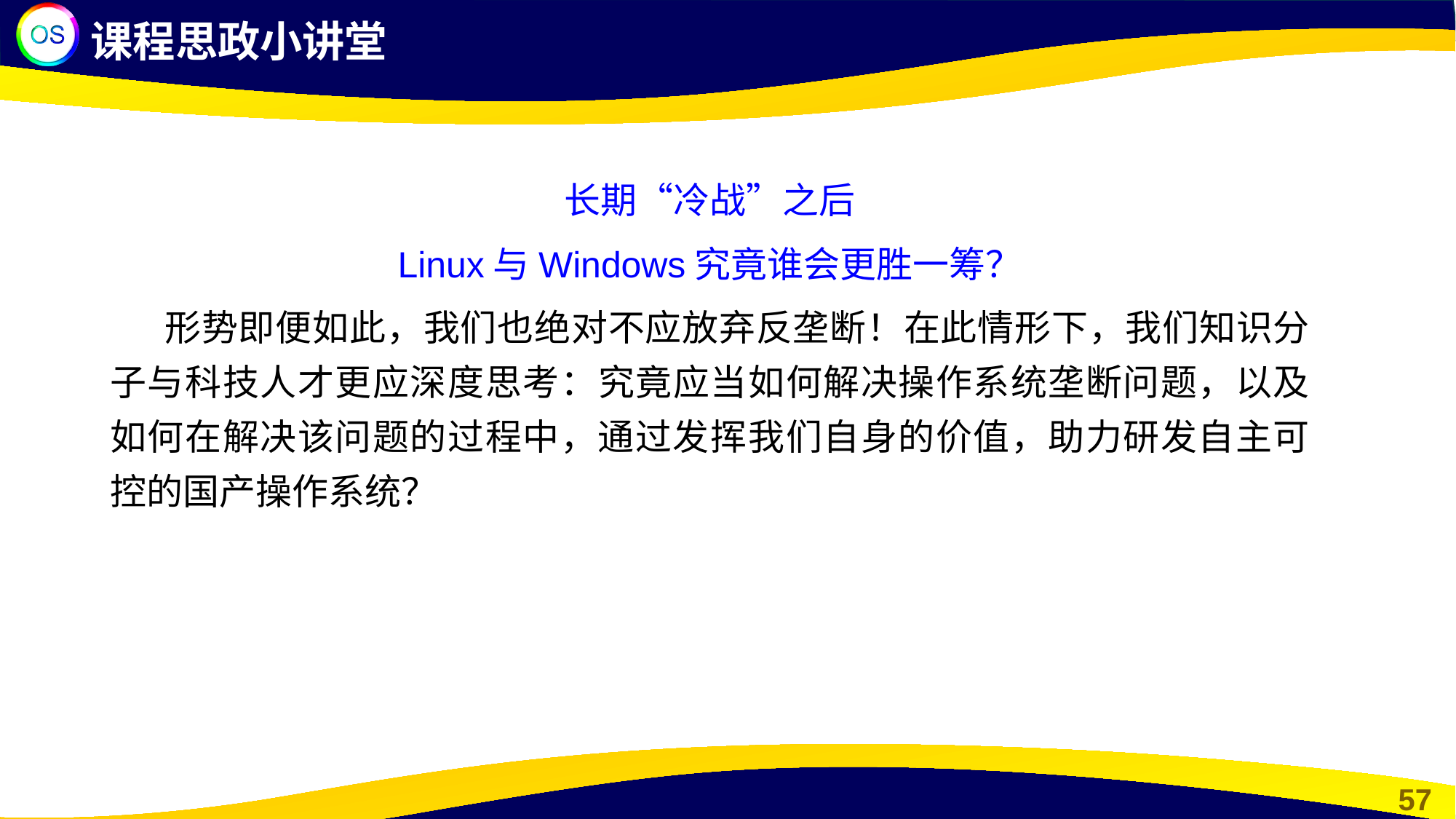

课程思政小讲堂
长期“冷战”之后
Linux与Windows究竟谁会更胜一筹？
形势即便如此，我们也绝对不应放弃反垄断！在此情形下，我们知识分子与科技人才更应深度思考：究竟应当如何解决操作系统垄断问题，以及如何在解决该问题的过程中，通过发挥我们自身的价值，助力研发自主可控的国产操作系统？